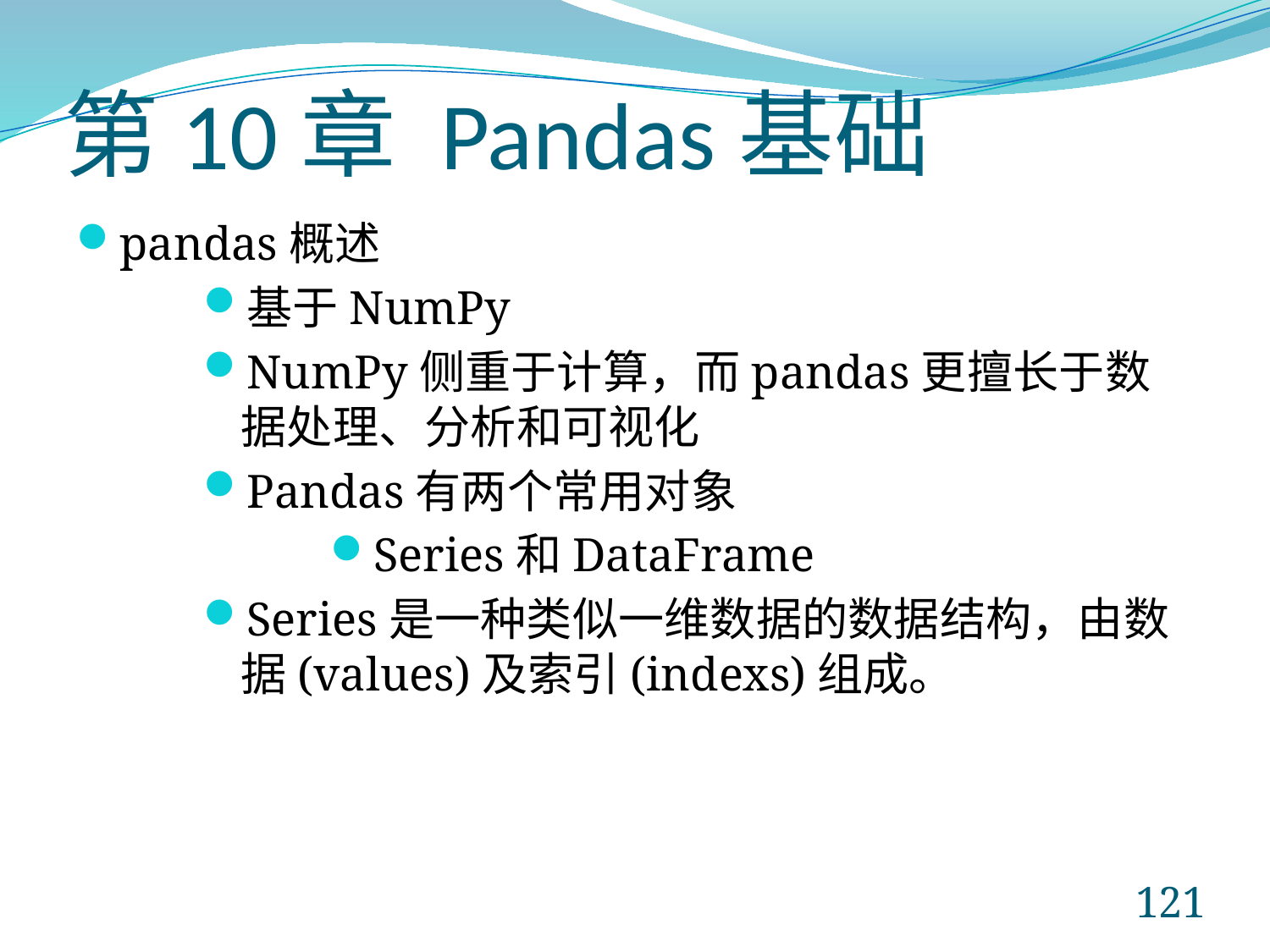

# 第10章 Pandas基础
pandas概述
基于NumPy
NumPy侧重于计算，而pandas更擅长于数据处理、分析和可视化
Pandas有两个常用对象
Series和DataFrame
Series是一种类似一维数据的数据结构，由数据(values)及索引(indexs)组成。

121